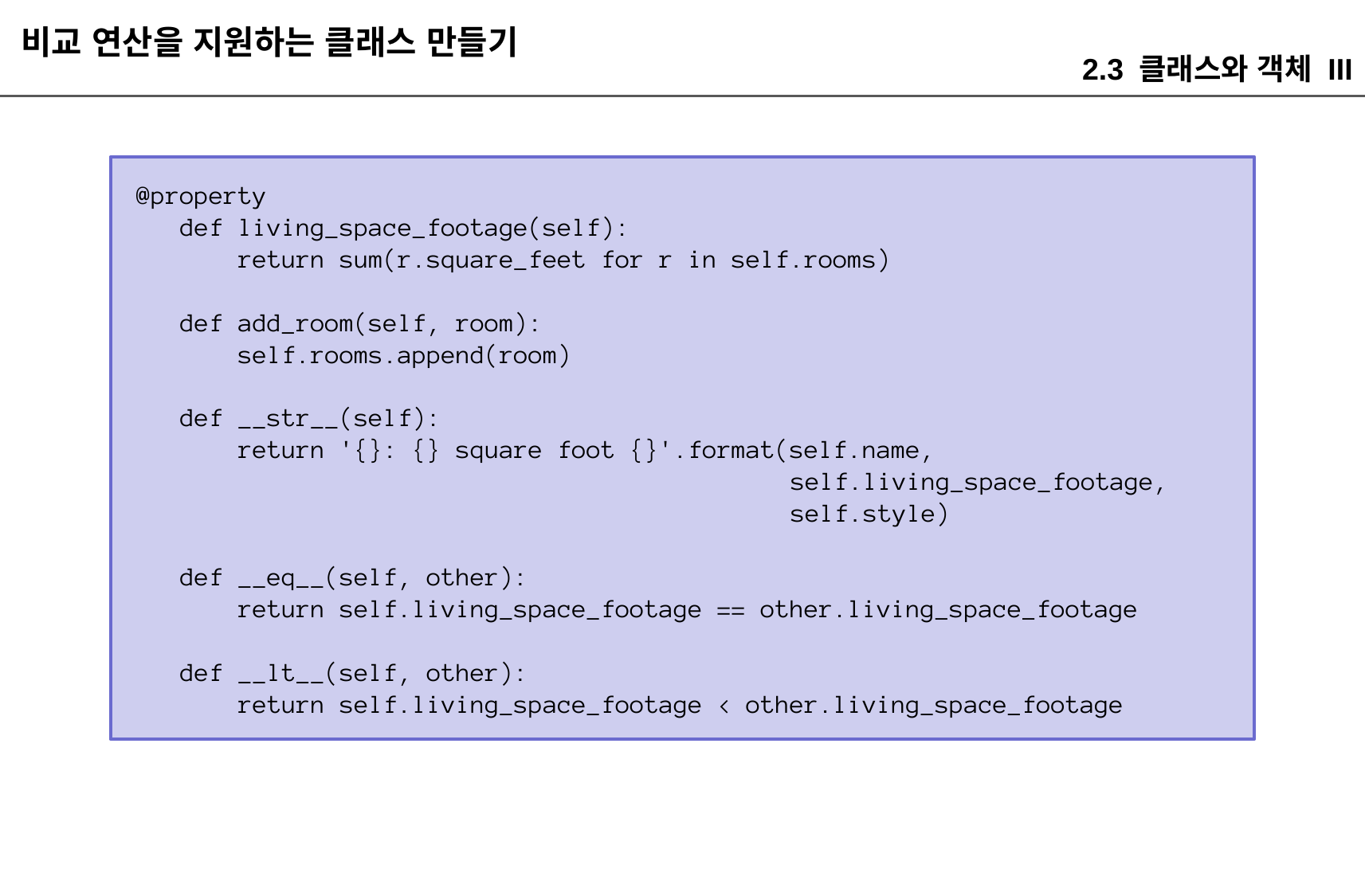

비교 연산을 지원하는 클래스 만들기
2.3 클래스와 객체 III
 @property
    def living_space_footage(self):
        return sum(r.square_feet for r in self.rooms)

    def add_room(self, room):
        self.rooms.append(room)

    def __str__(self):
        return '{}: {} square foot {}'.format(self.name,
                                              self.living_space_footage,
                                              self.style)

    def __eq__(self, other):
        return self.living_space_footage == other.living_space_footage

    def __lt__(self, other):
        return self.living_space_footage < other.living_space_footage